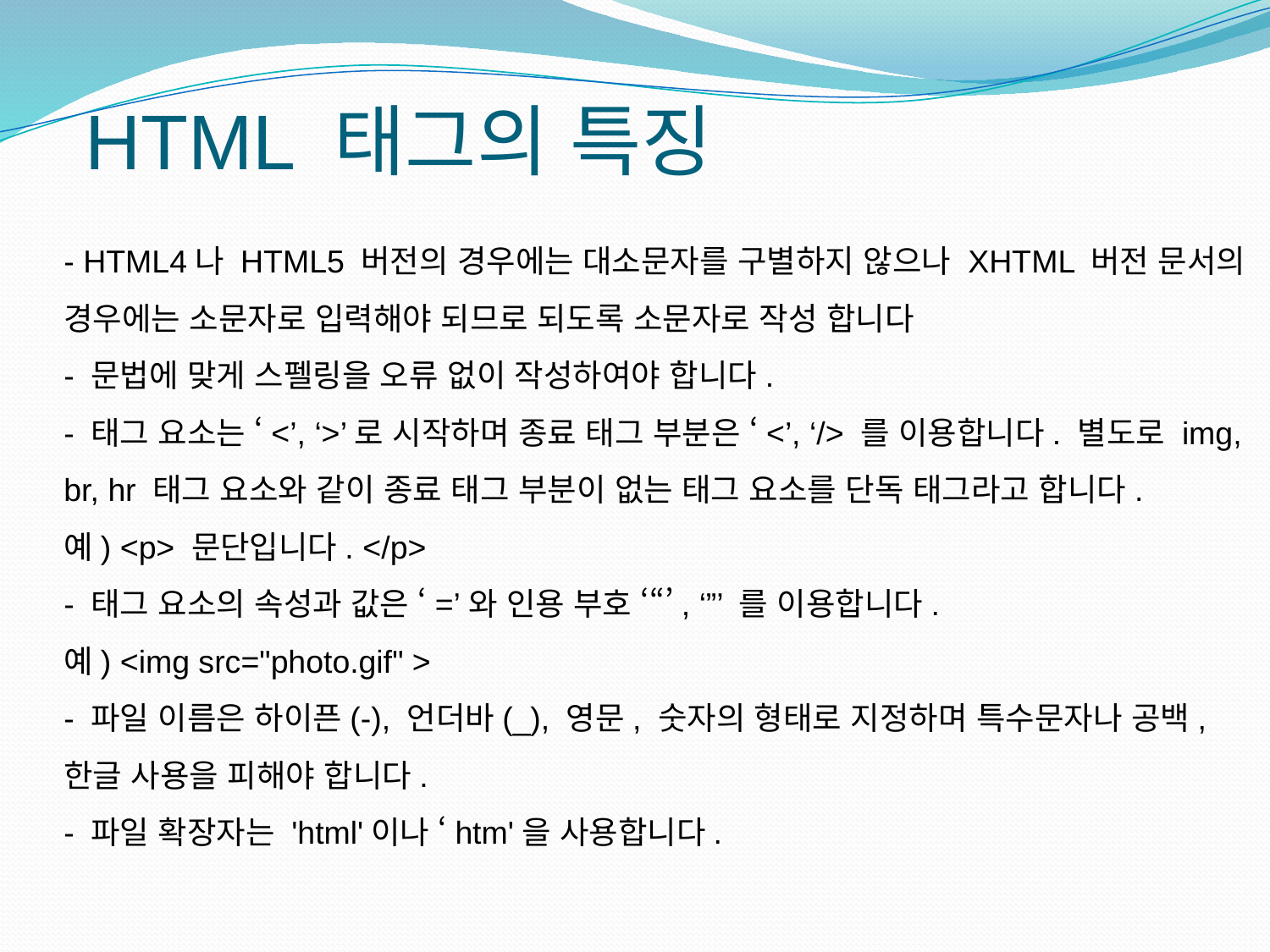

# HTML 태그의 특징
- HTML4나 HTML5 버전의 경우에는 대소문자를 구별하지 않으나 XHTML 버전 문서의 경우에는 소문자로 입력해야 되므로 되도록 소문자로 작성 합니다
- 문법에 맞게 스펠링을 오류 없이 작성하여야 합니다.
- 태그 요소는 ‘<’, ‘>’로 시작하며 종료 태그 부분은 ‘<’, ‘/> 를 이용합니다. 별도로 img, br, hr 태그 요소와 같이 종료 태그 부분이 없는 태그 요소를 단독 태그라고 합니다.
예) <p> 문단입니다. </p>
- 태그 요소의 속성과 값은 ‘=’와 인용 부호 ‘“’, ‘”’ 를 이용합니다.
예) <img src="photo.gif" >
- 파일 이름은 하이픈(-), 언더바(_), 영문, 숫자의 형태로 지정하며 특수문자나 공백, 한글 사용을 피해야 합니다.
- 파일 확장자는 'html'이나 ‘htm'을 사용합니다.